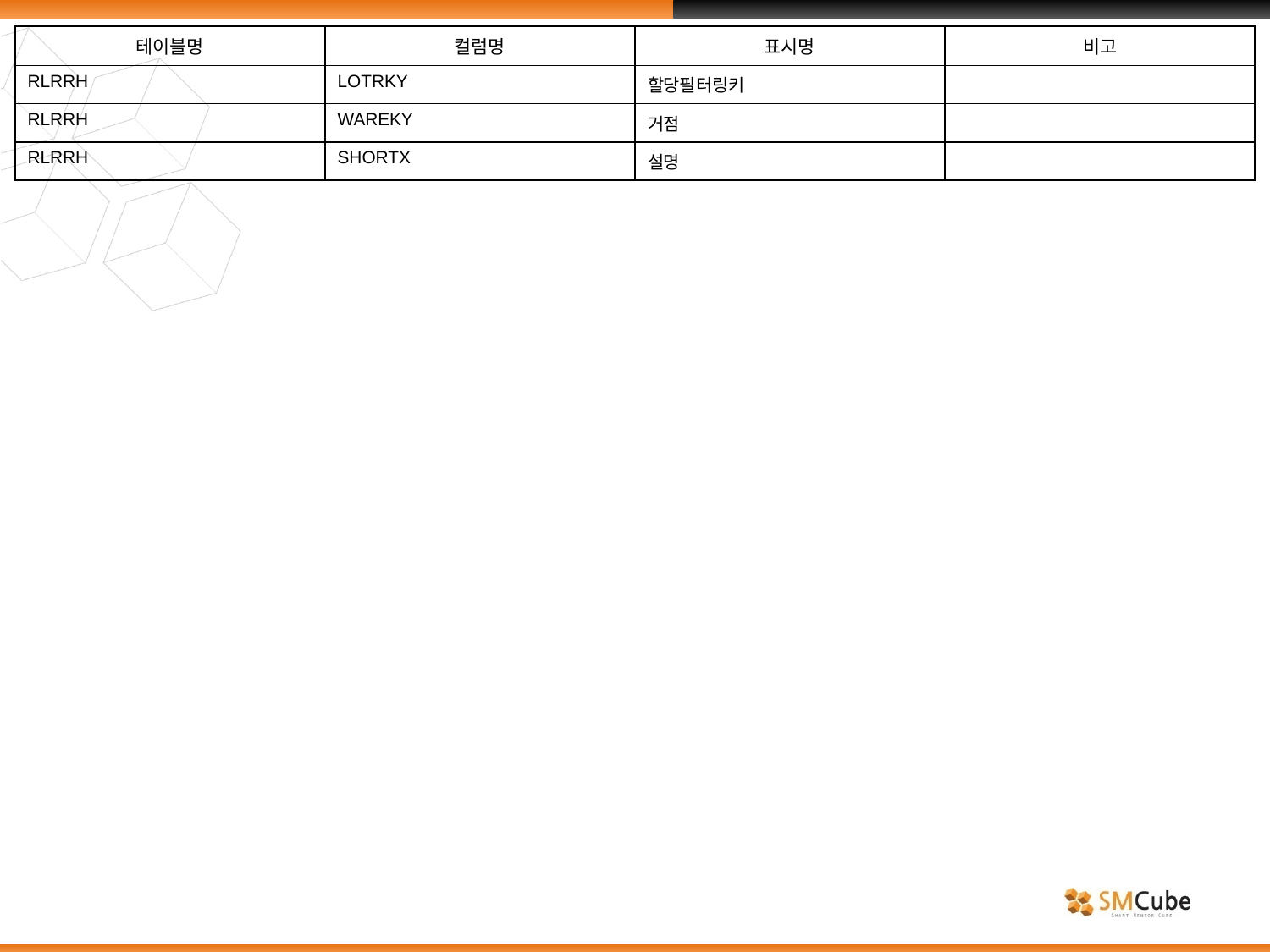

| 테이블명 | 컬럼명 | 표시명 | 비고 |
| --- | --- | --- | --- |
| RLRRH | LOTRKY | 할당필터링키 |  |
| RLRRH | WAREKY | 거점 |  |
| RLRRH | SHORTX | 설명 |  |